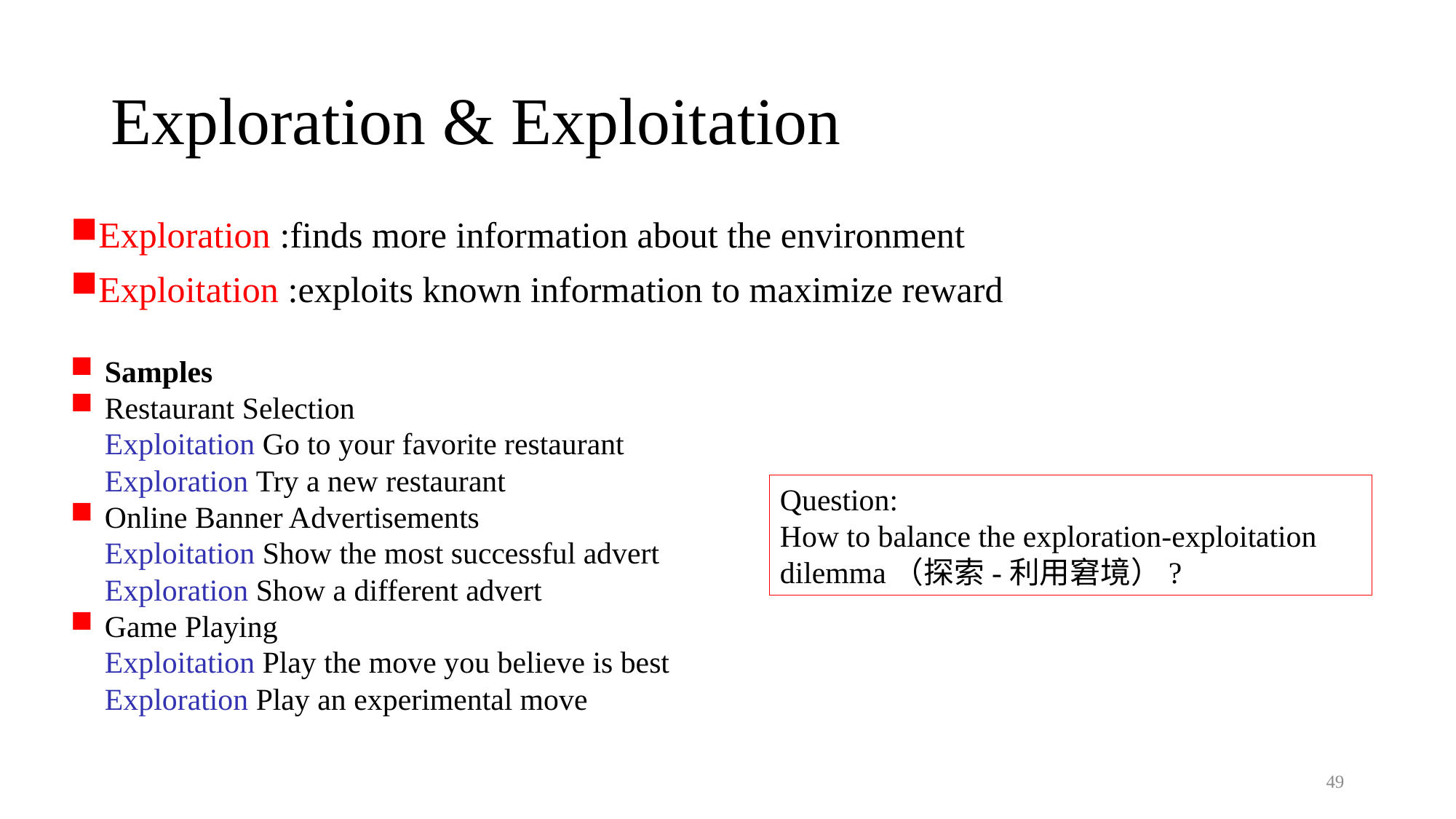

# Exploration & Exploitation
Exploration :finds more information about the environment
Exploitation :exploits known information to maximize reward
Samples
Restaurant Selection
Exploitation Go to your favorite restaurant
Exploration Try a new restaurant
Online Banner Advertisements
Exploitation Show the most successful advert
Exploration Show a different advert
Game Playing
Exploitation Play the move you believe is best
Exploration Play an experimental move
Question:
How to balance the exploration-exploitation dilemma（探索-利用窘境）?
49